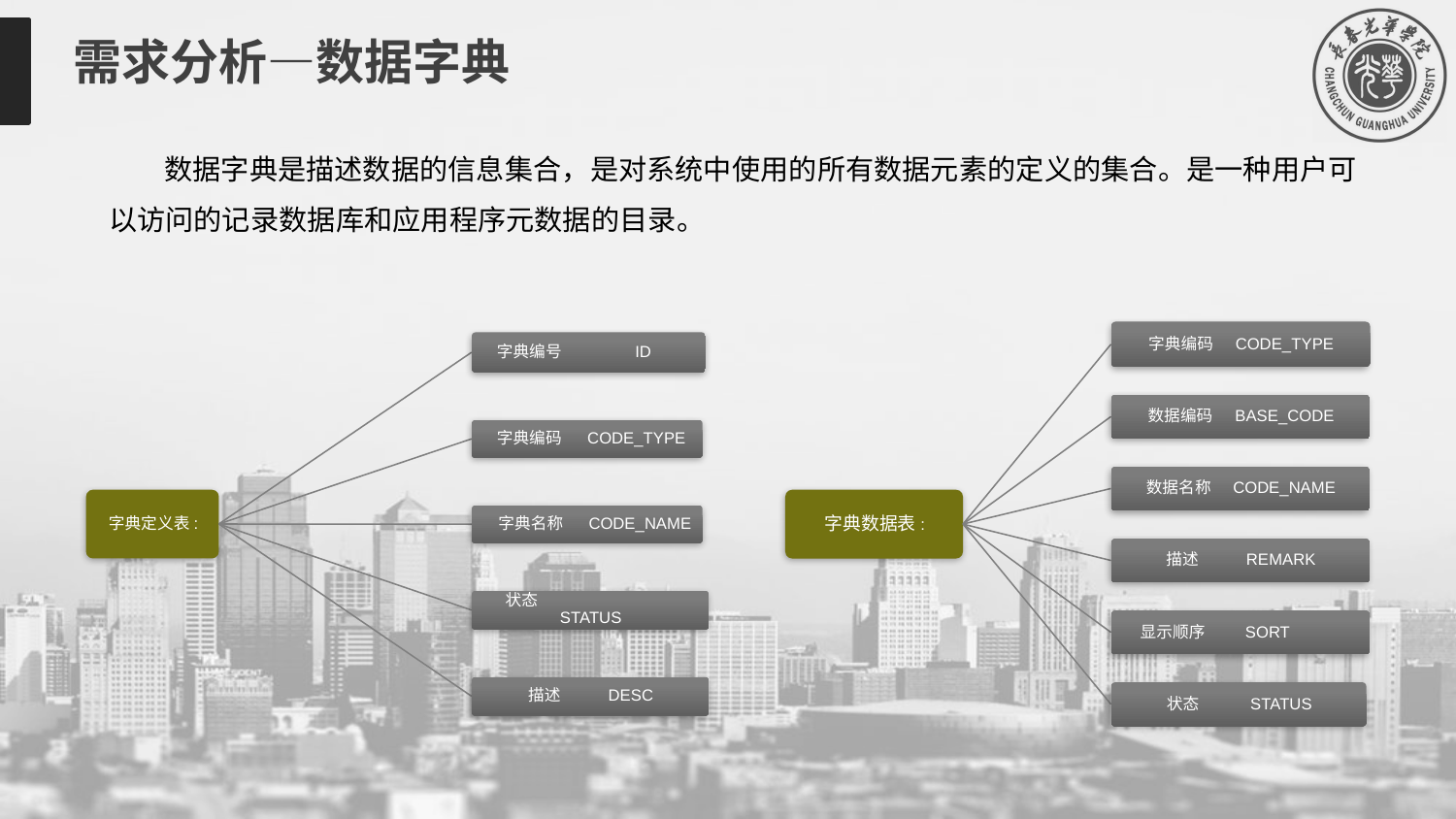

需求分析—数据字典
数据字典是描述数据的信息集合，是对系统中使用的所有数据元素的定义的集合。是一种用户可以访问的记录数据库和应用程序元数据的目录。
字典数据表:

字典编码     CODE_TYPE

数据编码     BASE_CODE

数据名称     CODE_NAME

描述            REMARK

      显示顺序          SORT

状态             STATUS
字典定义表:

     字典编号  	   ID

 字典编码      CODE_TYPE

   字典名称      CODE_NAME

状态	        STATUS

描述            DESC